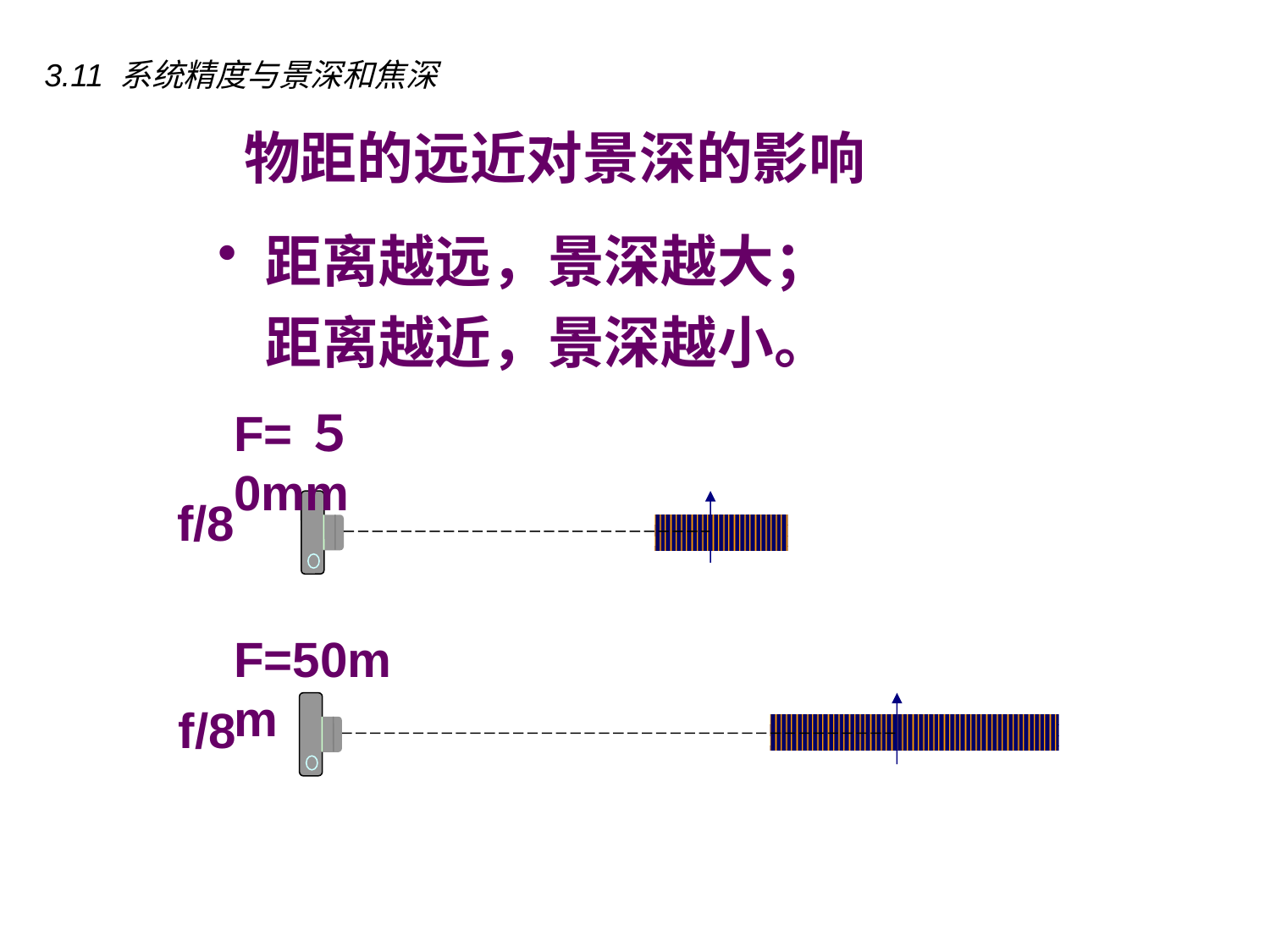

3.11 系统精度与景深和焦深
# 物距的远近对景深的影响
距离越远，景深越大；距离越近，景深越小。
F=５0mm
f/8

F=50mm
f/8